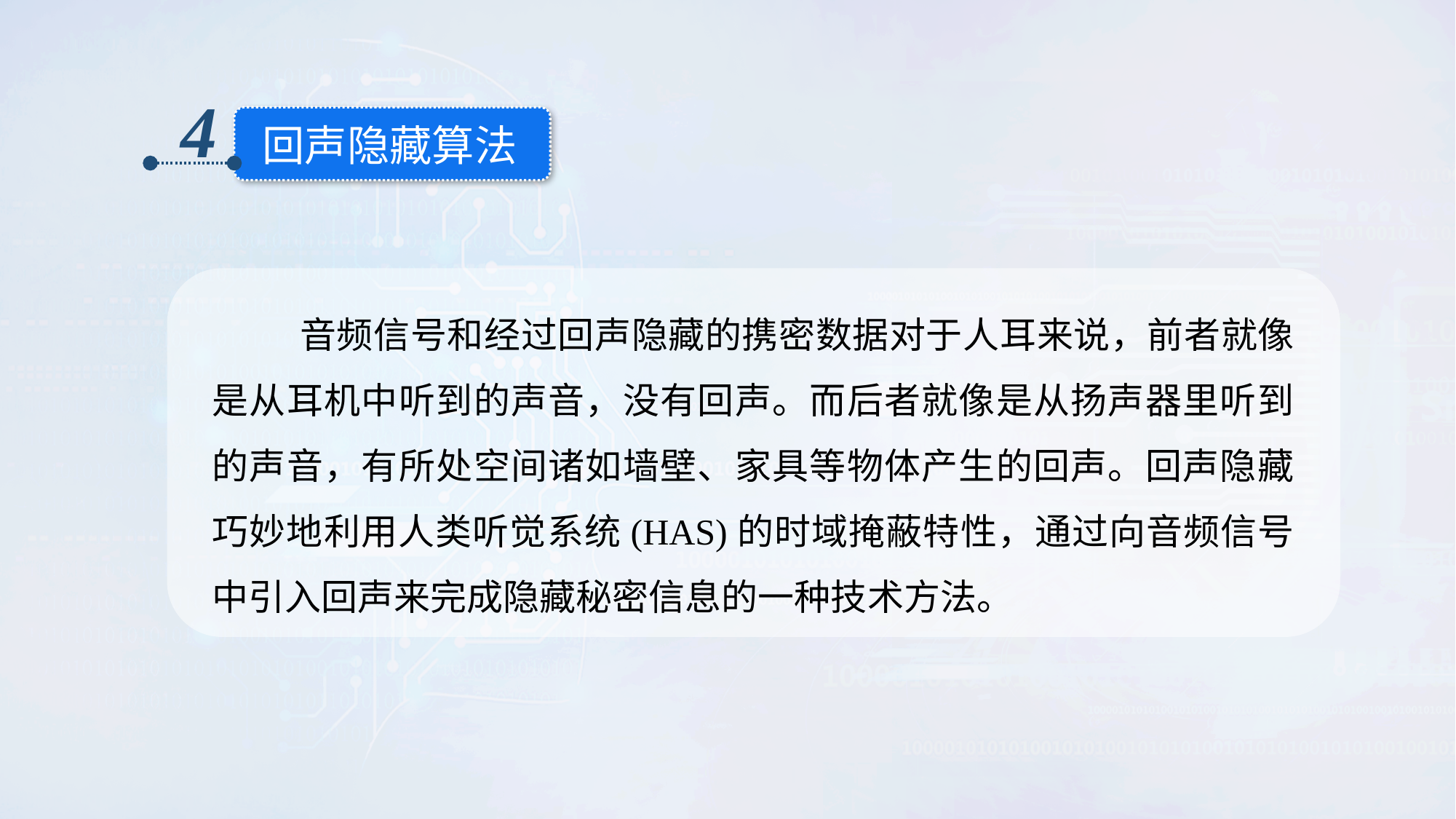

4

回声隐藏算法

         音频信号和经过回声隐藏的携密数据对于人耳来说，前者就像是从耳机中听到的声音，没有回声。而后者就像是从扬声器里听到的声音，有所处空间诸如墙壁、家具等物体产生的回声。回声隐藏巧妙地利用人类听觉系统(HAS)的时域掩蔽特性，通过向音频信号中引入回声来完成隐藏秘密信息的一种技术方法。